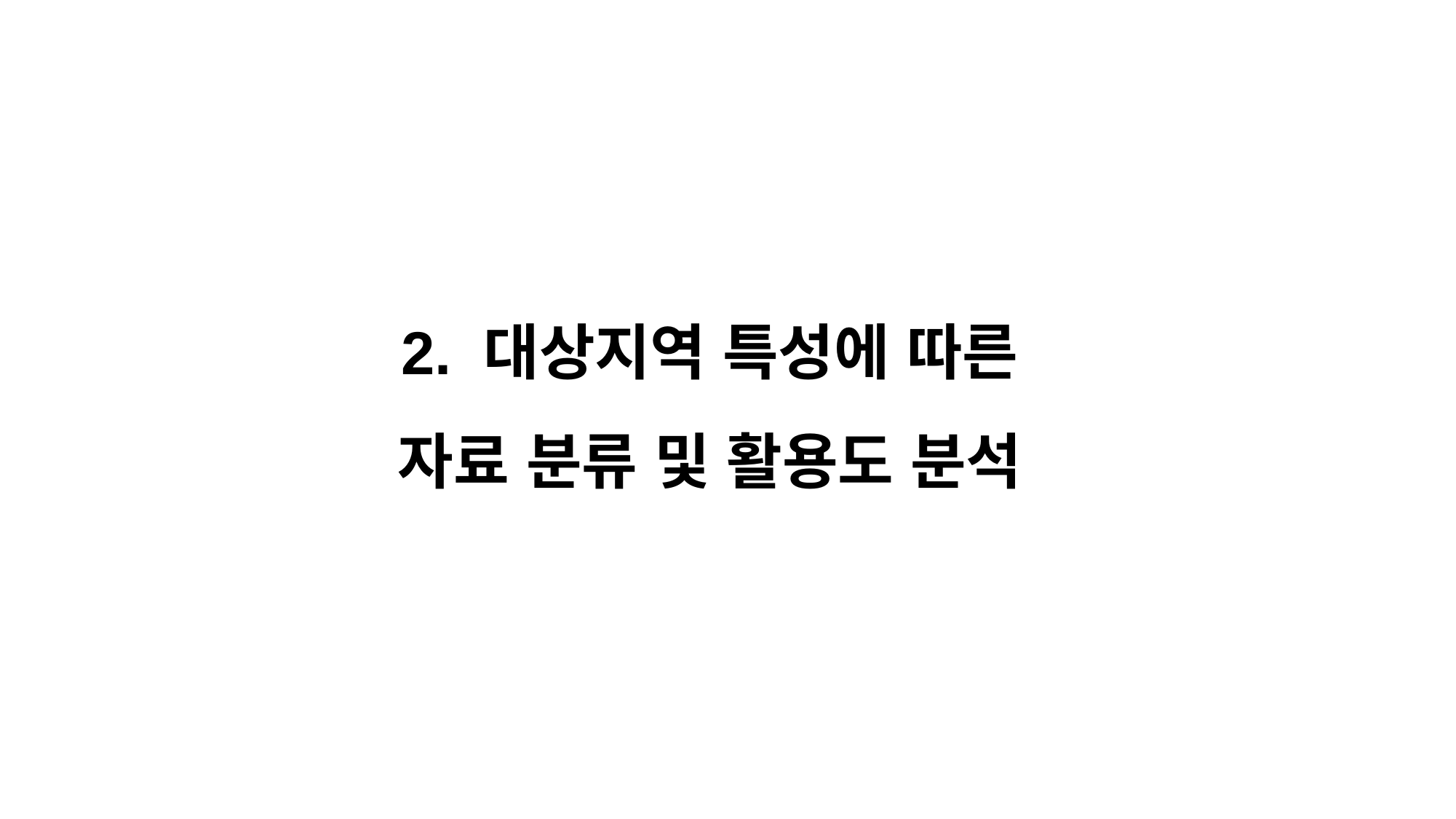

# 2. 대상지역 특성에 따른 자료 분류 및 활용도 분석